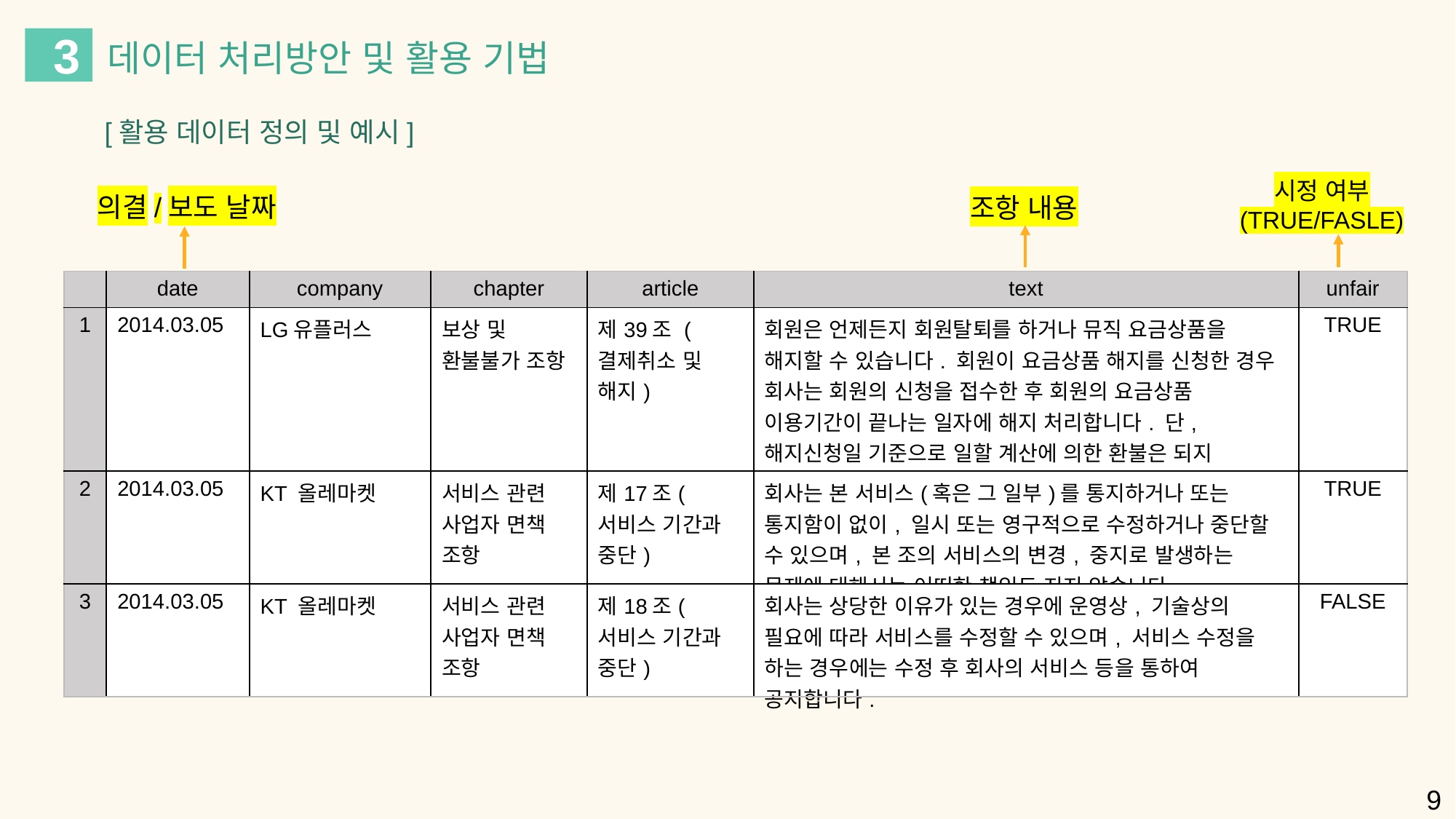

3

데이터 처리방안 및 활용 기법
[활용 데이터 정의 및 예시]
시정 여부 (TRUE/FASLE)
의결/보도 날짜
조항 내용
|  | date | company | chapter | article | text | unfair |
| --- | --- | --- | --- | --- | --- | --- |
| 1 | 2014.03.05 | LG유플러스 | 보상 및 환불불가 조항 | 제39조 (결제취소 및 해지) | 회원은 언제든지 회원탈퇴를 하거나 뮤직 요금상품을 해지할 수 있습니다. 회원이 요금상품 해지를 신청한 경우 회사는 회원의 신청을 접수한 후 회원의 요금상품 이용기간이 끝나는 일자에 해지 처리합니다. 단, 해지신청일 기준으로 일할 계산에 의한 환불은 되지 않습니다. | TRUE |
| 2 | 2014.03.05 | KT 올레마켓 | 서비스 관련 사업자 면책 조항 | 제17조(서비스 기간과 중단) | 회사는 본 서비스(혹은 그 일부)를 통지하거나 또는 통지함이 없이, 일시 또는 영구적으로 수정하거나 중단할 수 있으며, 본 조의 서비스의 변경, 중지로 발생하는 문제에 대해서는 어떠한 책임도 지지 않습니다. | TRUE |
| 3 | 2014.03.05 | KT 올레마켓 | 서비스 관련 사업자 면책 조항 | 제18조(서비스 기간과 중단) | 회사는 상당한 이유가 있는 경우에 운영상, 기술상의 필요에 따라 서비스를 수정할 수 있으며, 서비스 수정을 하는 경우에는 수정 후 회사의 서비스 등을 통하여 공지합니다. | FALSE |

9